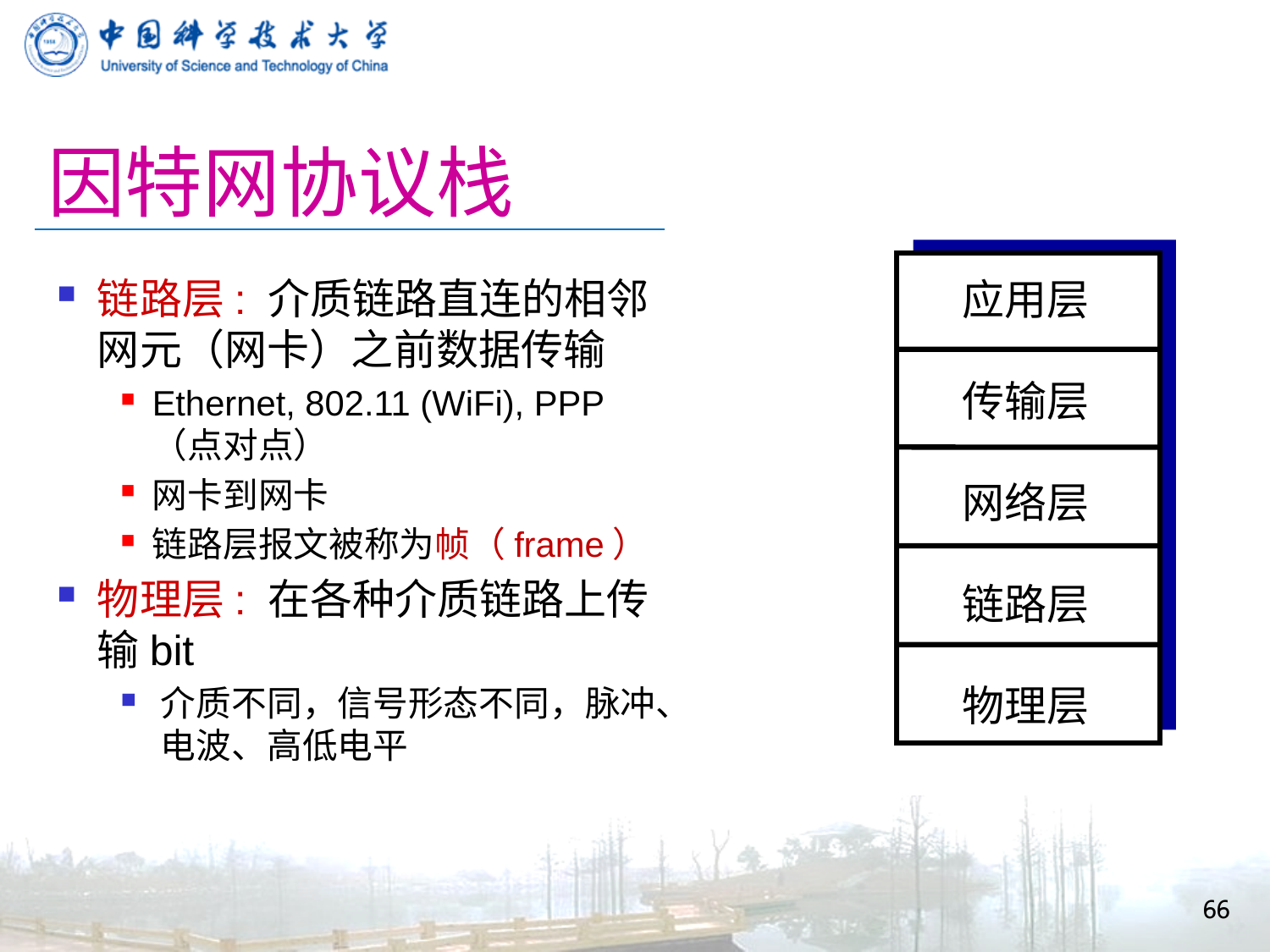

# 因特网协议栈

链路层: 介质链路直连的相邻网元（网卡）之前数据传输
Ethernet, 802.11 (WiFi), PPP（点对点）
网卡到网卡
链路层报文被称为帧（frame）
物理层: 在各种介质链路上传输bit
介质不同，信号形态不同，脉冲、电波、高低电平
应用层

传输层

网络层

链路层

物理层

66